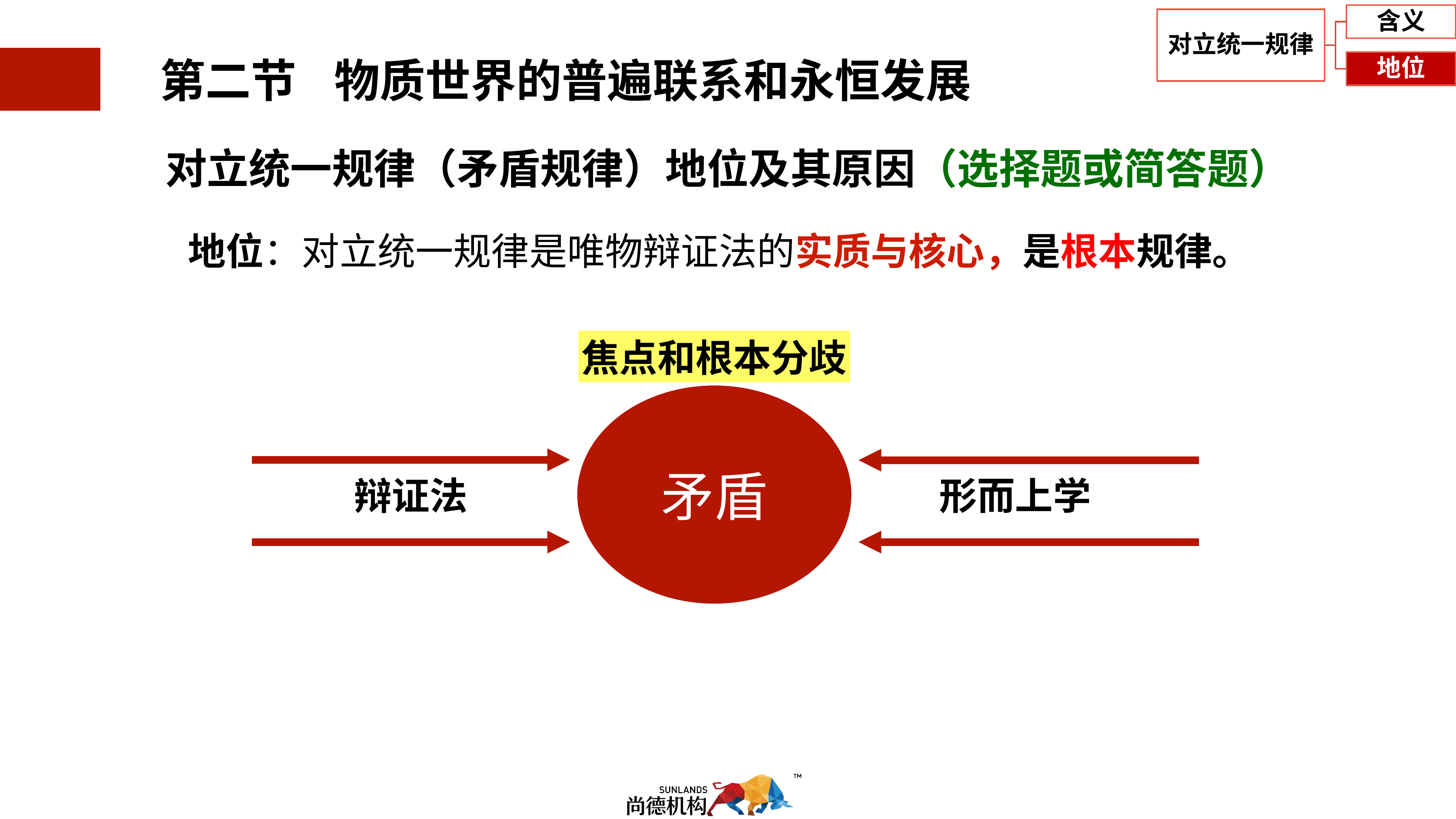

1.2.2.1对立统一规律
对立统一规律
含义
地位
对立统一规律（矛盾规律）地位及其原因（选择题或简答题）
地位：对立统一规律是唯物辩证法的实质与核心，是根本规律。
焦点和根本分歧
矛盾

辩证法
形而上学